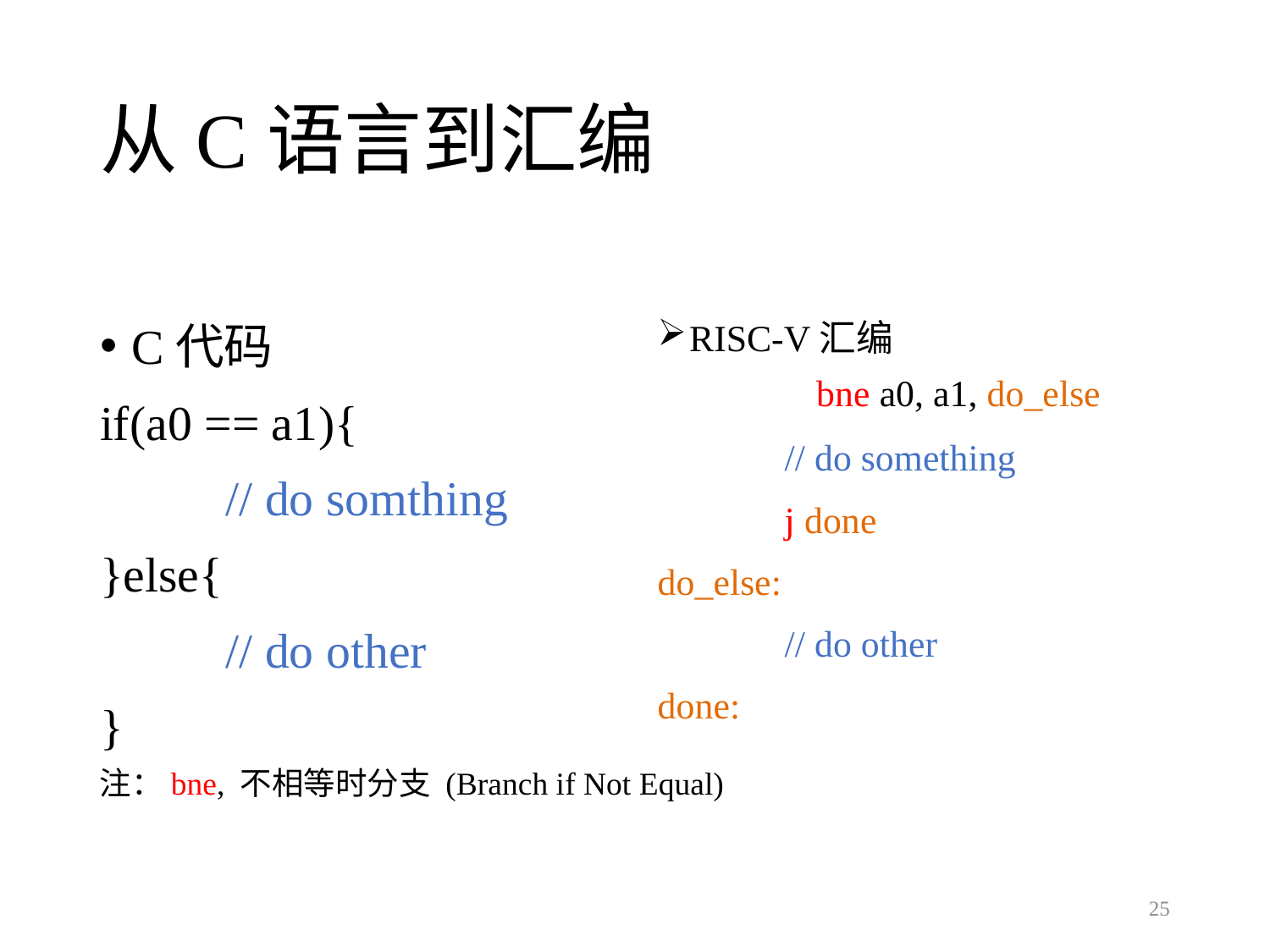

# 从C语言到汇编
C代码
if(a0 == a1){
	// do somthing
}else{
	// do other
}

RISC-V汇编
	bne a0, a1, do_else
	// do something
	j done
do_else:
	// do other
done:

注：bne, 不相等时分支 (Branch if Not Equal)
25